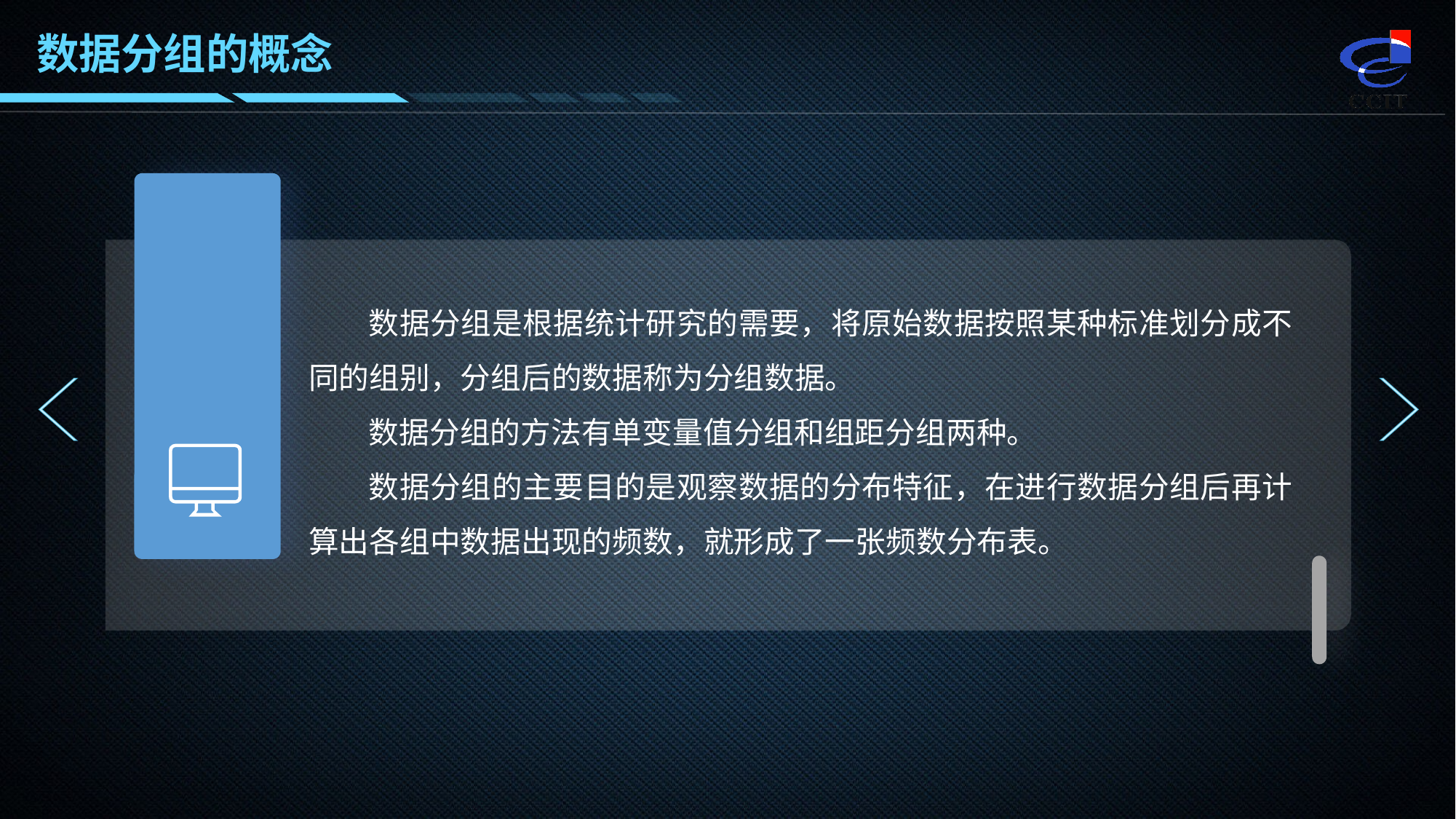

数据分组的概念

数据分组是根据统计研究的需要，将原始数据按照某种标准划分成不同的组别，分组后的数据称为分组数据。
数据分组的方法有单变量值分组和组距分组两种。
数据分组的主要目的是观察数据的分布特征，在进行数据分组后再计算出各组中数据出现的频数，就形成了一张频数分布表。